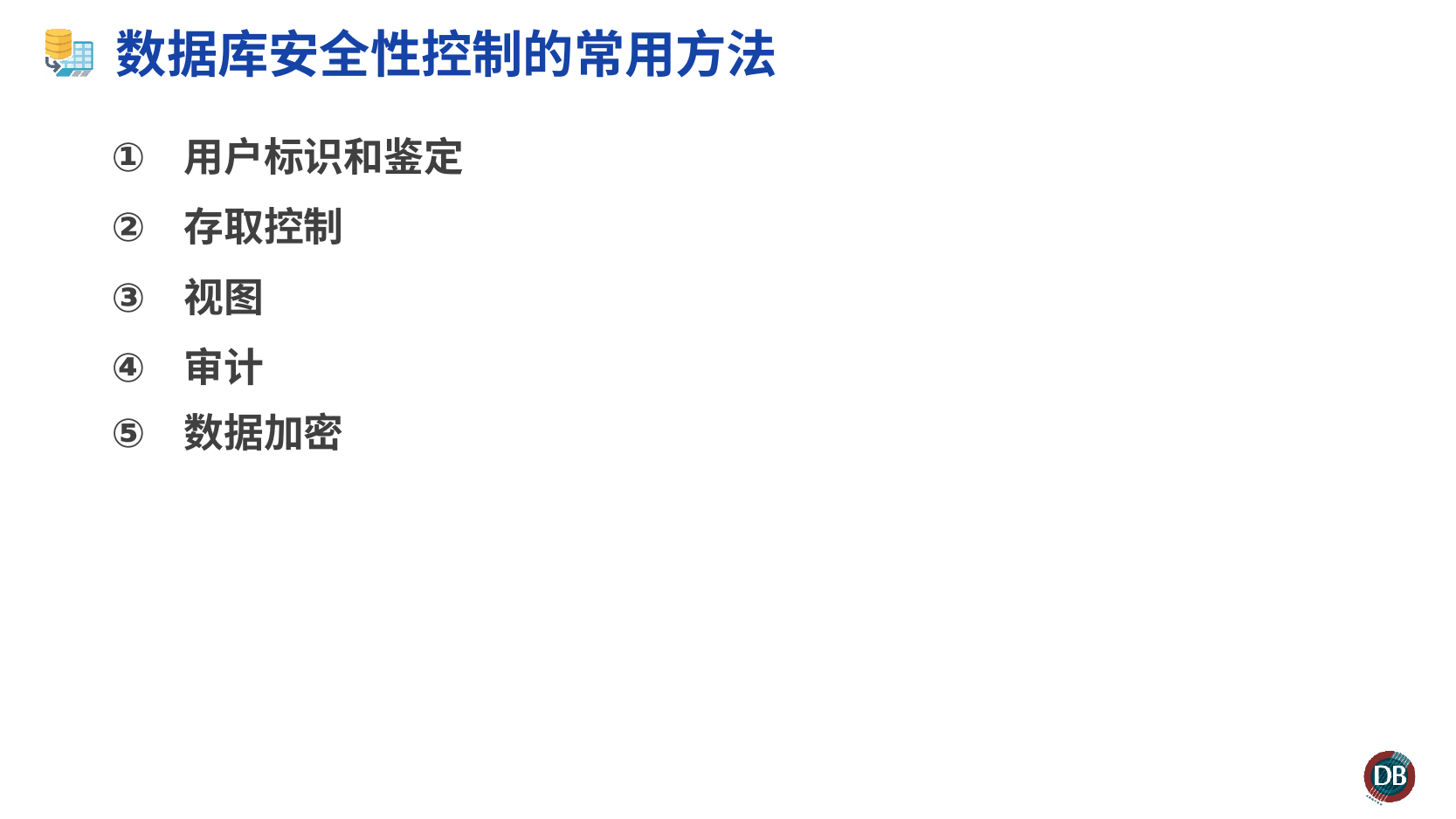

# 数据库安全性控制的常用方法
用户标识和鉴定
存取控制
视图
审计
数据加密